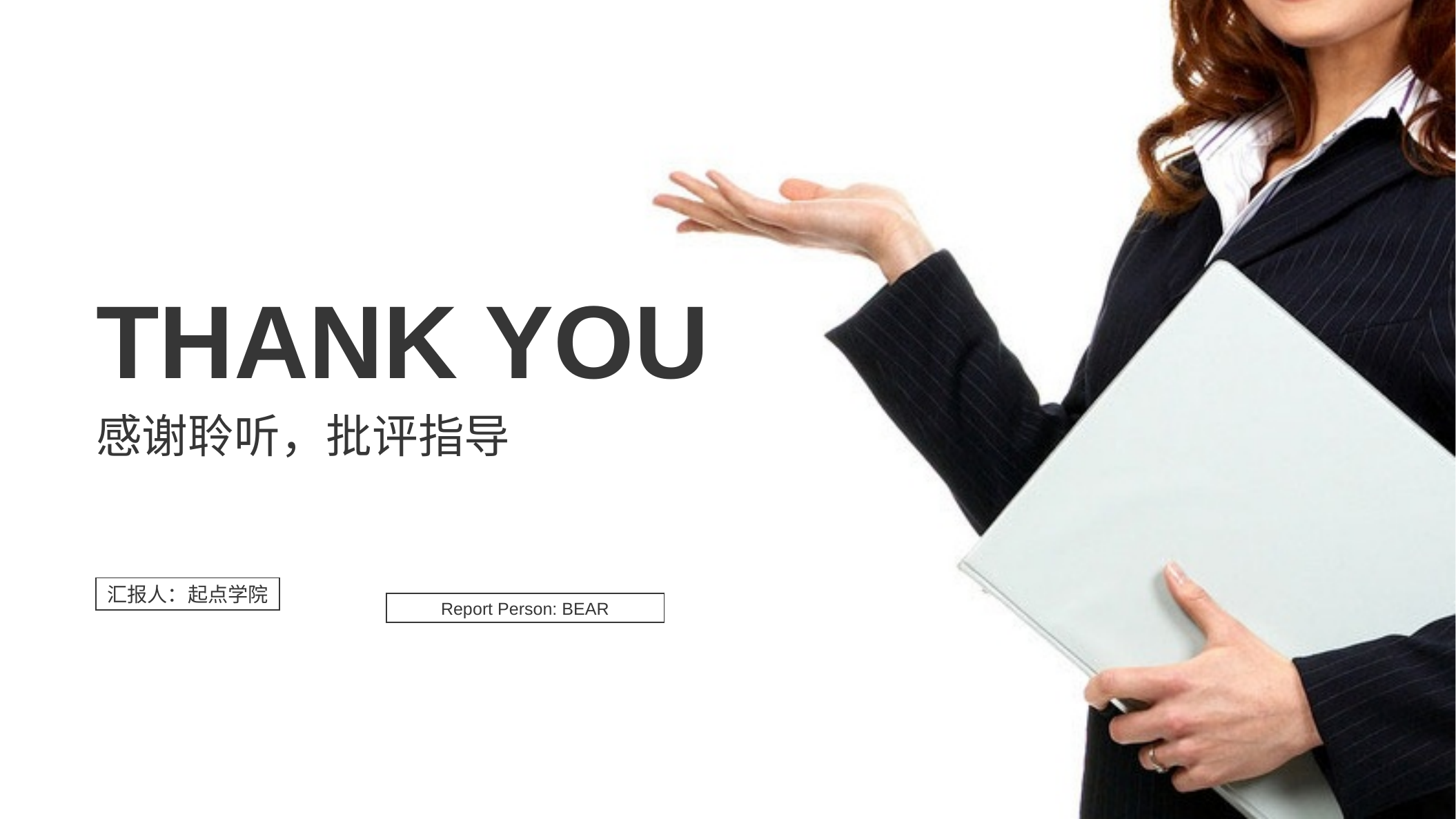

Thank you
感谢聆听，批评指导
汇报人：起点学院
Report Person: BEAR